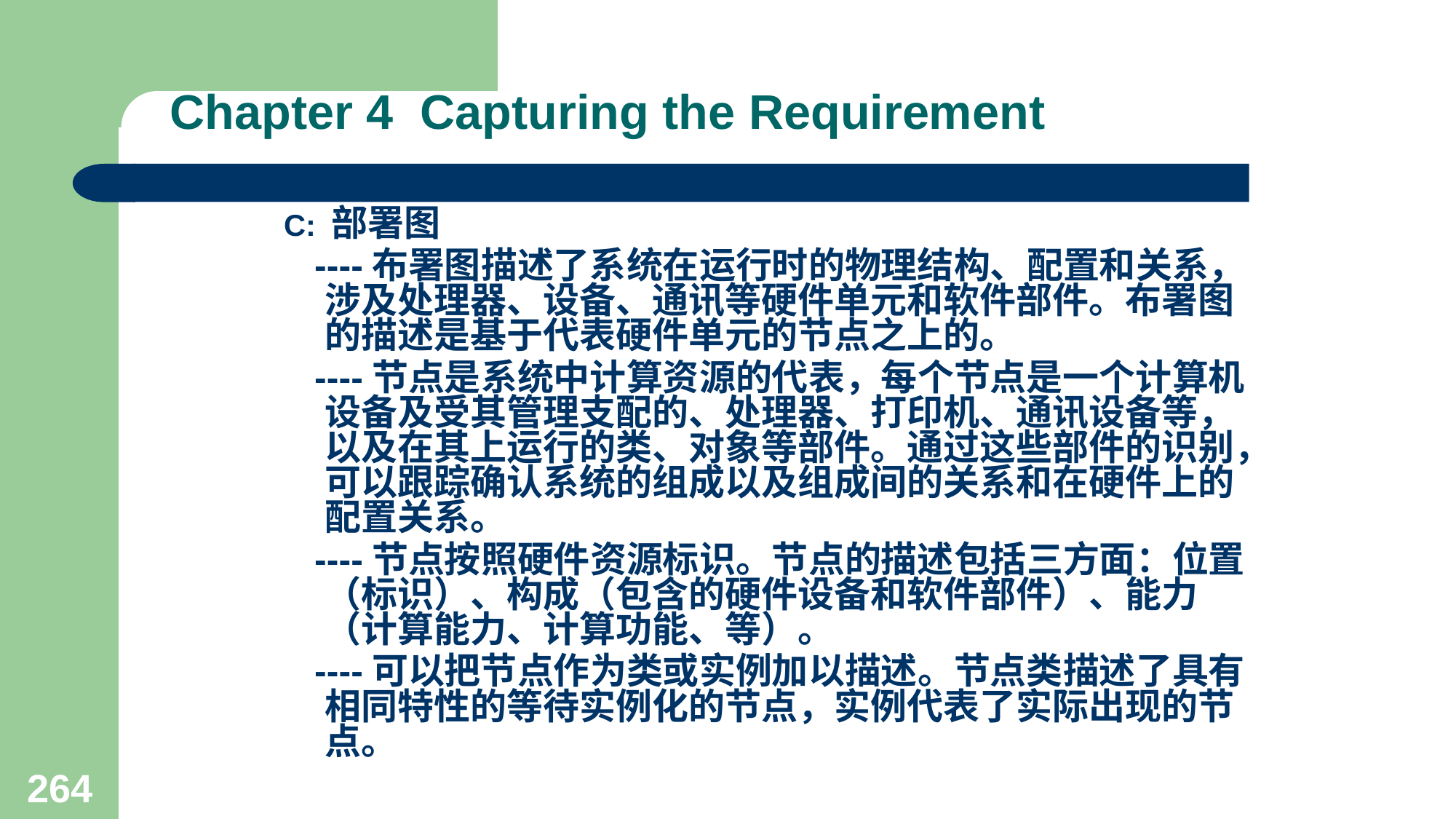

# Chapter 4  Capturing the Requirement
C: 部署图
   ----布署图描述了系统在运行时的物理结构、配置和关系，涉及处理器、设备、通讯等硬件单元和软件部件。布署图的描述是基于代表硬件单元的节点之上的。
   ----节点是系统中计算资源的代表，每个节点是一个计算机设备及受其管理支配的、处理器、打印机、通讯设备等，以及在其上运行的类、对象等部件。通过这些部件的识别，可以跟踪确认系统的组成以及组成间的关系和在硬件上的配置关系。
   ----节点按照硬件资源标识。节点的描述包括三方面：位置（标识）、构成（包含的硬件设备和软件部件）、能力（计算能力、计算功能、等）。
   ----可以把节点作为类或实例加以描述。节点类描述了具有相同特性的等待实例化的节点，实例代表了实际出现的节点。
264